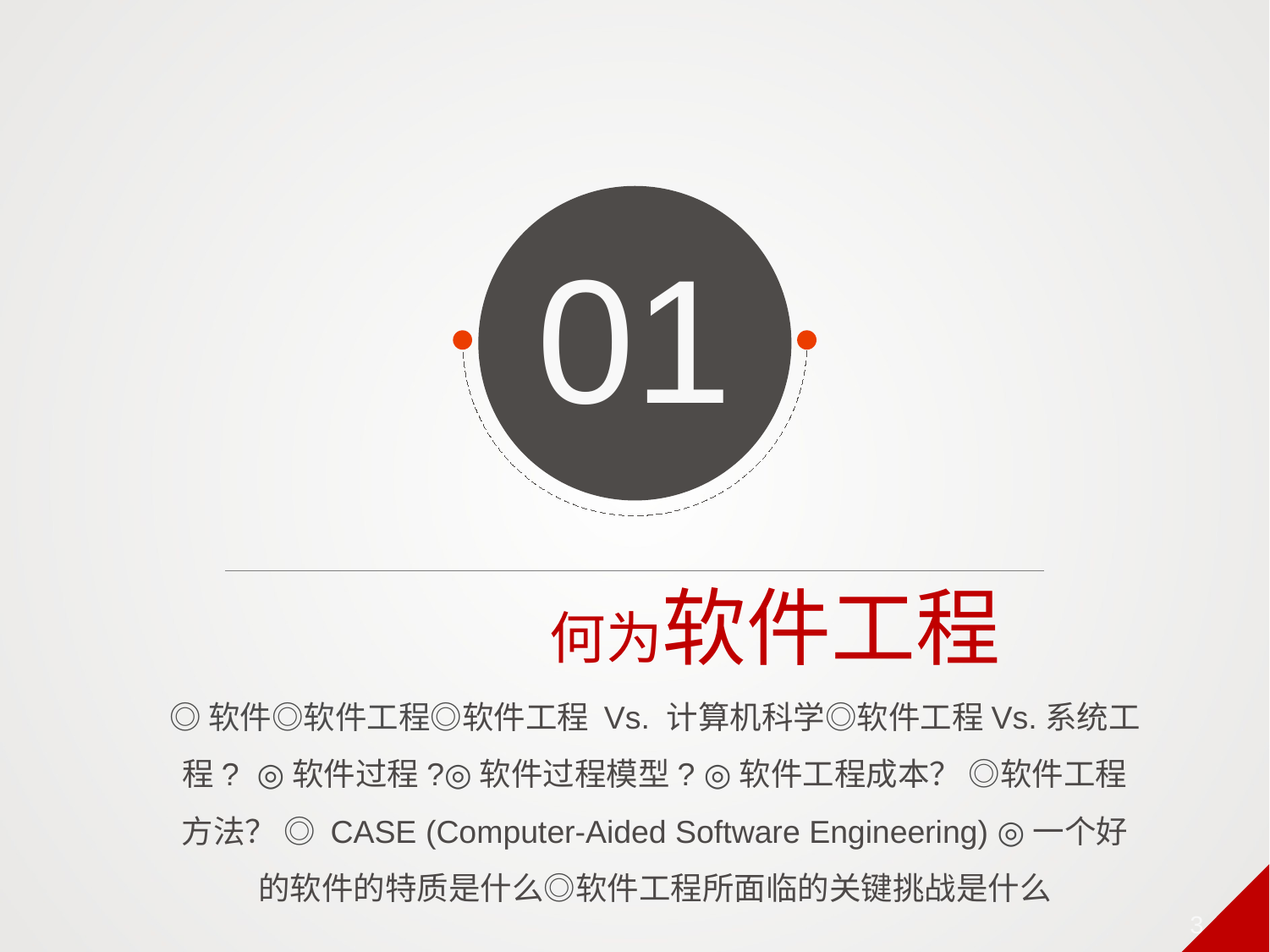

01

何为软件工程
◎软件◎软件工程◎软件工程 Vs. 计算机科学◎软件工程Vs.系统工程?  ◎软件过程?◎软件过程模型? ◎软件工程成本？ ◎软件工程方法？ ◎ CASE (Computer-Aided Software Engineering) ◎一个好的软件的特质是什么◎软件工程所面临的关键挑战是什么